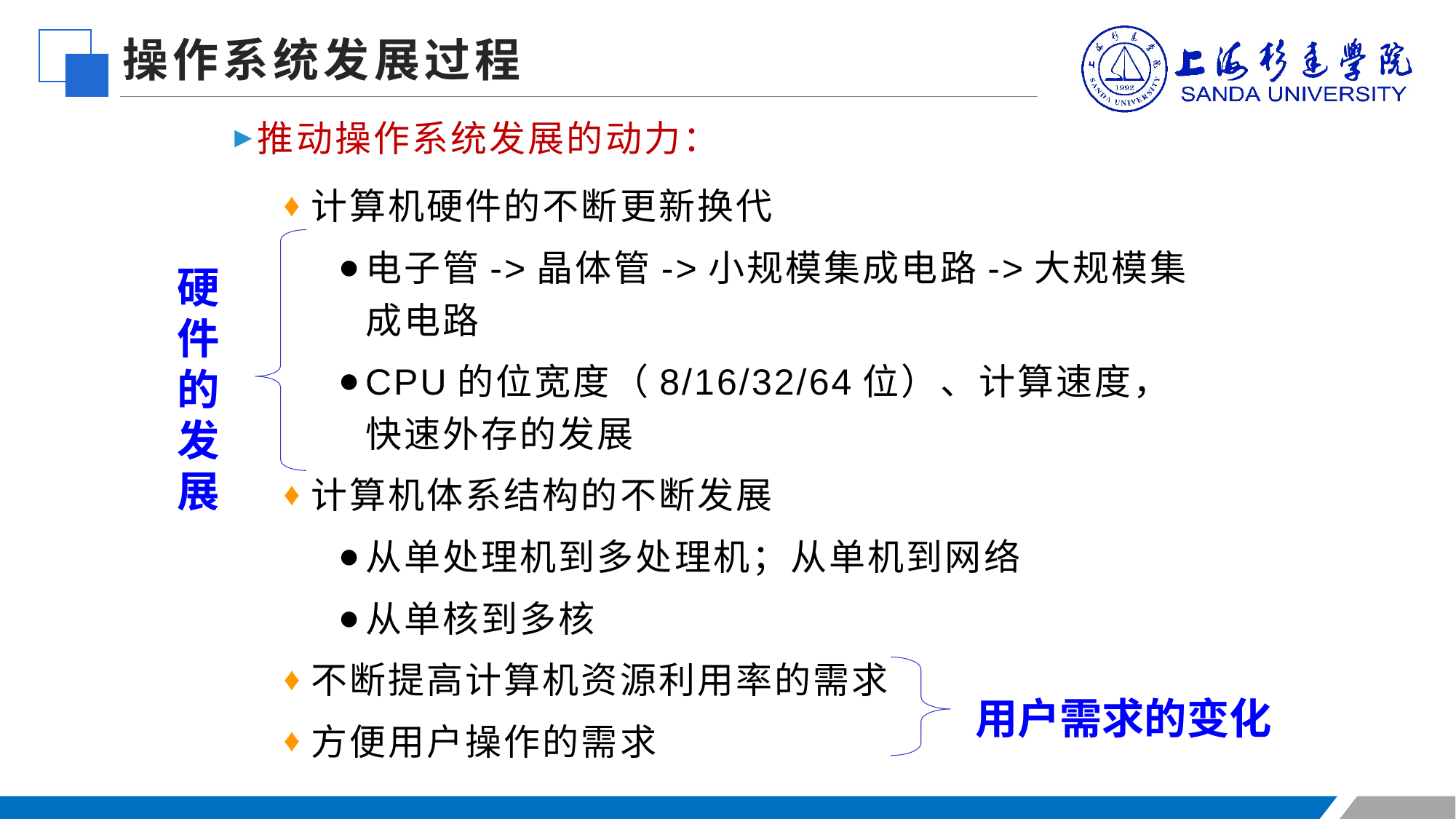

操作系统发展过程
推动操作系统发展的动力：
计算机硬件的不断更新换代
电子管->晶体管->小规模集成电路->大规模集成电路
CPU的位宽度（8/16/32/64位）、计算速度，快速外存的发展
计算机体系结构的不断发展
从单处理机到多处理机；从单机到网络
从单核到多核
不断提高计算机资源利用率的需求
方便用户操作的需求

硬件的发展

用户需求的变化